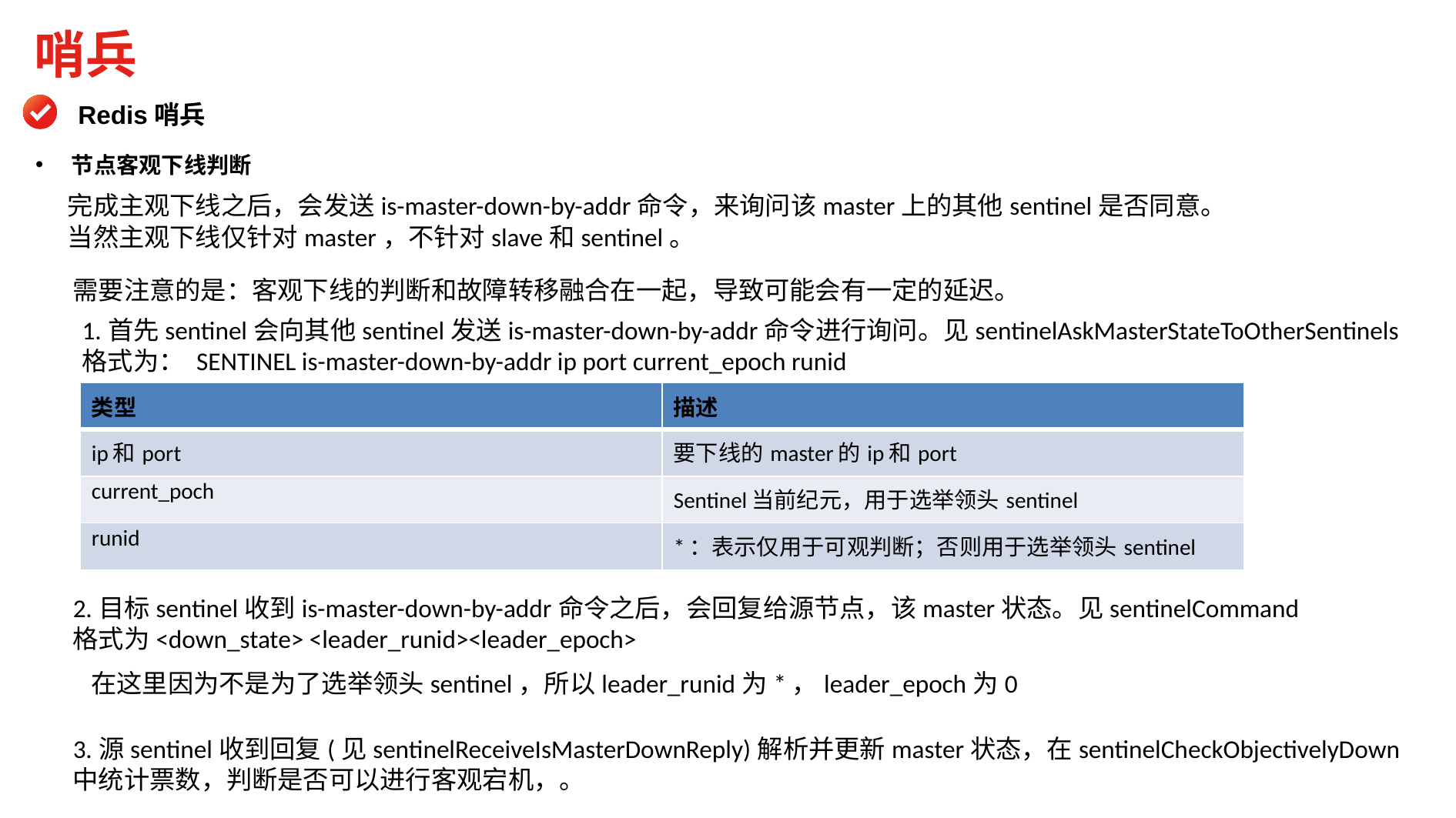

哨兵
Redis哨兵

节点客观下线判断
完成主观下线之后，会发送is-master-down-by-addr命令，来询问该master上的其他sentinel是否同意。当然主观下线仅针对master，不针对slave和sentinel。
需要注意的是：客观下线的判断和故障转移融合在一起，导致可能会有一定的延迟。
1.首先sentinel会向其他sentinel发送is-master-down-by-addr命令进行询问。见sentinelAskMasterStateToOtherSentinels
格式为： SENTINEL is-master-down-by-addr ip port current_epoch runid
| 类型 | 描述 |
| --- | --- |
| ip和port | 要下线的master的ip和port |
| current\_poch | Sentinel当前纪元，用于选举领头sentinel |
| runid | \*：表示仅用于可观判断；否则用于选举领头sentinel |
2.目标sentinel收到is-master-down-by-addr命令之后，会回复给源节点，该master状态。见sentinelCommand
格式为<down_state> <leader_runid><leader_epoch>
在这里因为不是为了选举领头sentinel，所以leader_runid为*，leader_epoch为0
3.源sentinel收到回复(见sentinelReceiveIsMasterDownReply)解析并更新master状态，在sentinelCheckObjectivelyDown中统计票数，判断是否可以进行客观宕机，。